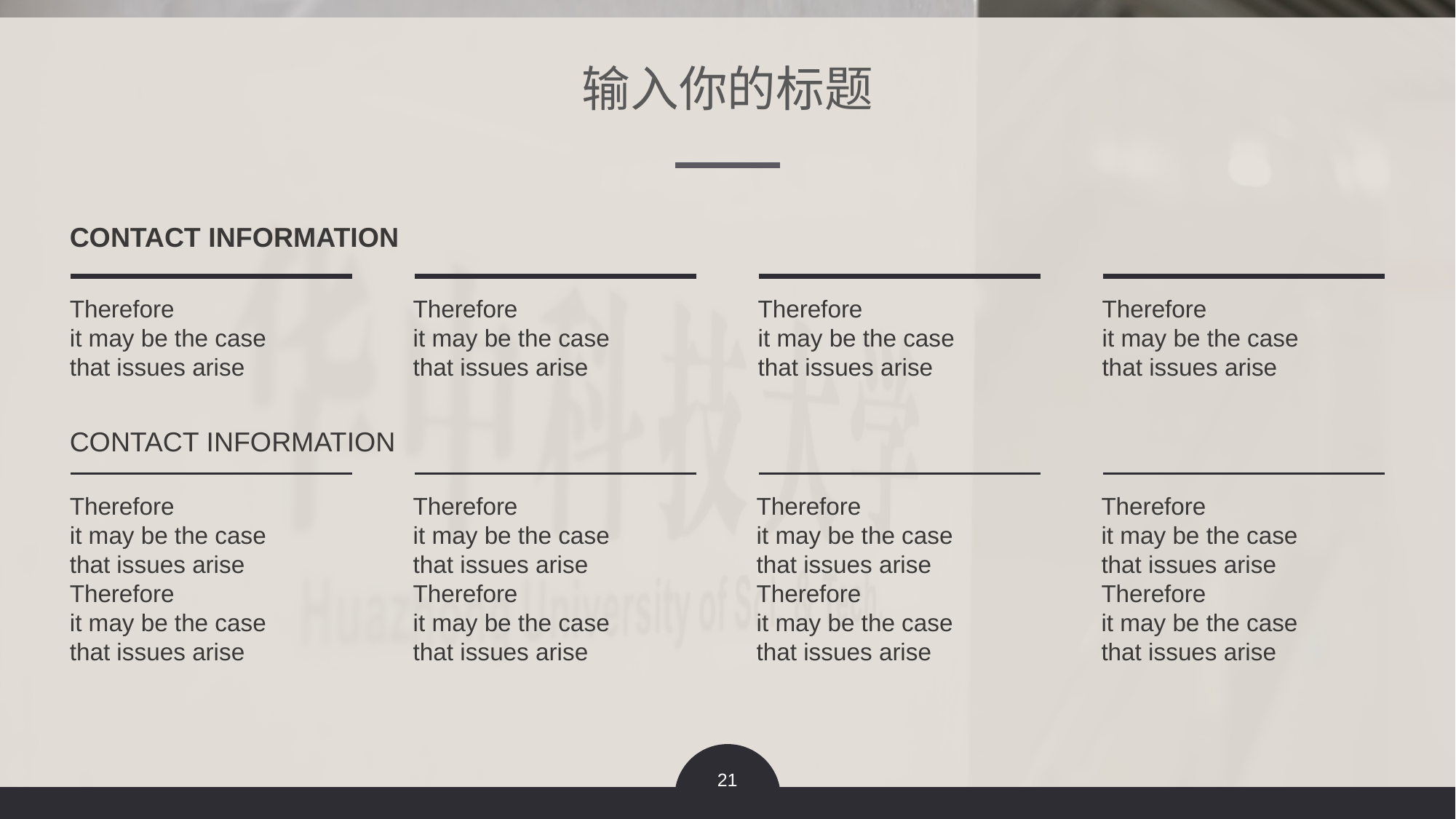

输入你的标题

CONTACT INFORMATION
Therefore
it may be the case
that issues arise
Therefore
it may be the case
that issues arise
Therefore
it may be the case
that issues arise
Therefore
it may be the case
that issues arise
CONTACT INFORMATION
Therefore
it may be the case
that issues arise
Therefore
it may be the case
that issues arise
Therefore
it may be the case
that issues arise
Therefore
it may be the case
that issues arise
Therefore
it may be the case
that issues arise
Therefore
it may be the case
that issues arise
Therefore
it may be the case
that issues arise
Therefore
it may be the case
that issues arise
21